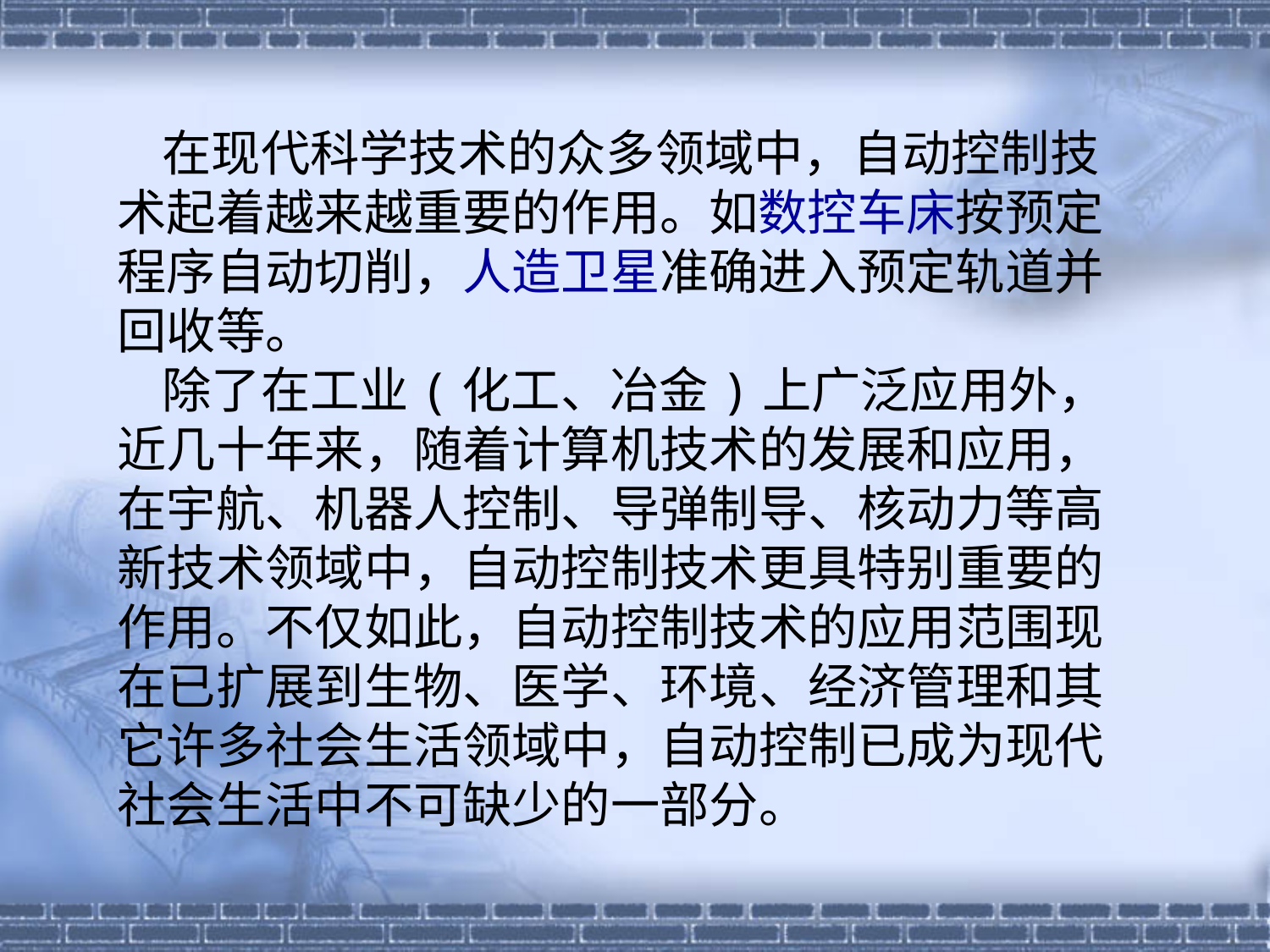

在现代科学技术的众多领域中，自动控制技术起着越来越重要的作用。如数控车床按预定程序自动切削，人造卫星准确进入预定轨道并回收等。
   除了在工业(化工、冶金)上广泛应用外，近几十年来，随着计算机技术的发展和应用，在宇航、机器人控制、导弹制导、核动力等高新技术领域中，自动控制技术更具特别重要的作用。不仅如此，自动控制技术的应用范围现在已扩展到生物、医学、环境、经济管理和其它许多社会生活领域中，自动控制已成为现代社会生活中不可缺少的一部分。